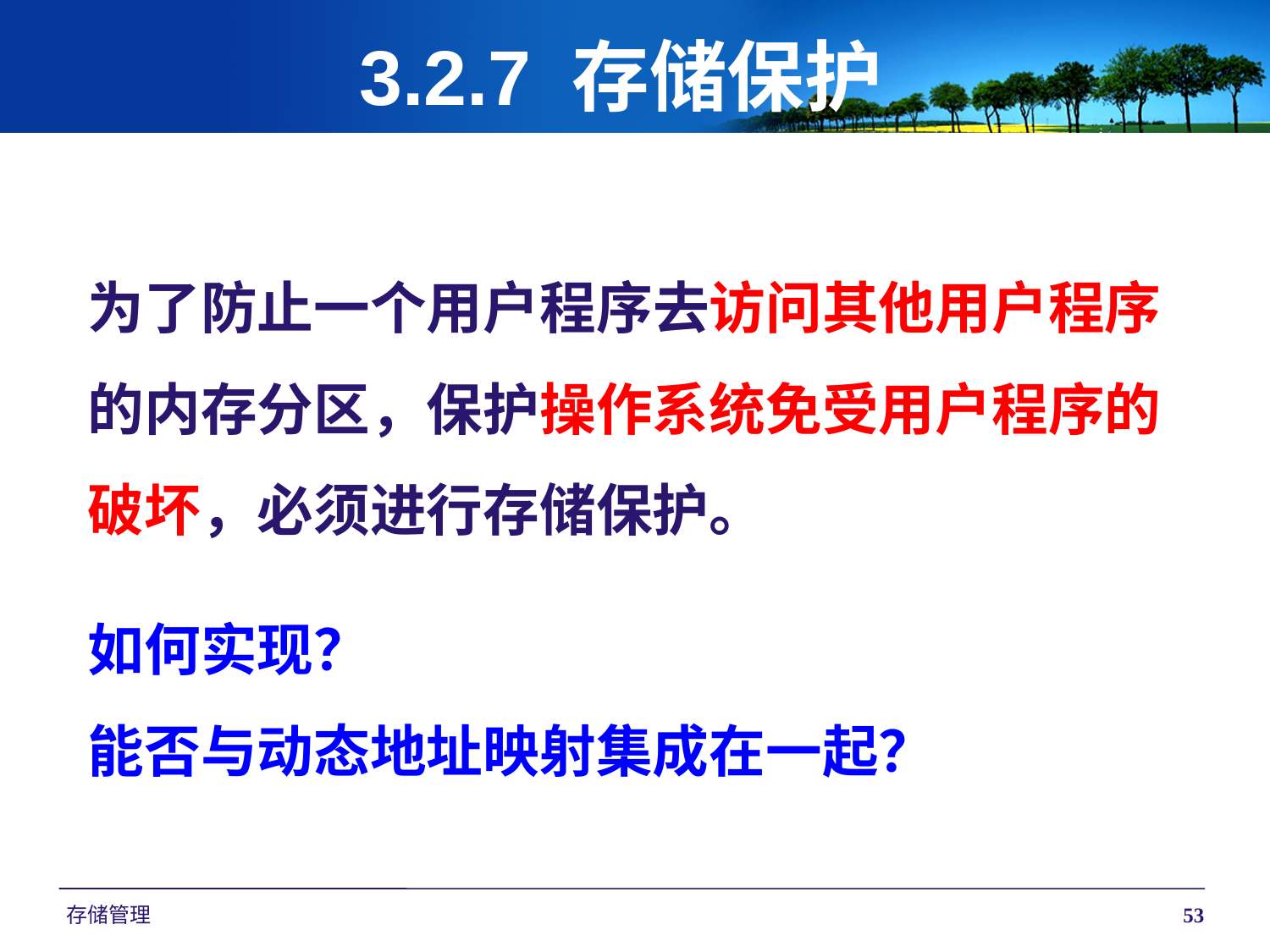

# 3.2.7 存储保护
为了防止一个用户程序去访问其他用户程序的内存分区，保护操作系统免受用户程序的破坏，必须进行存储保护。

如何实现？
能否与动态地址映射集成在一起？
存储管理
53